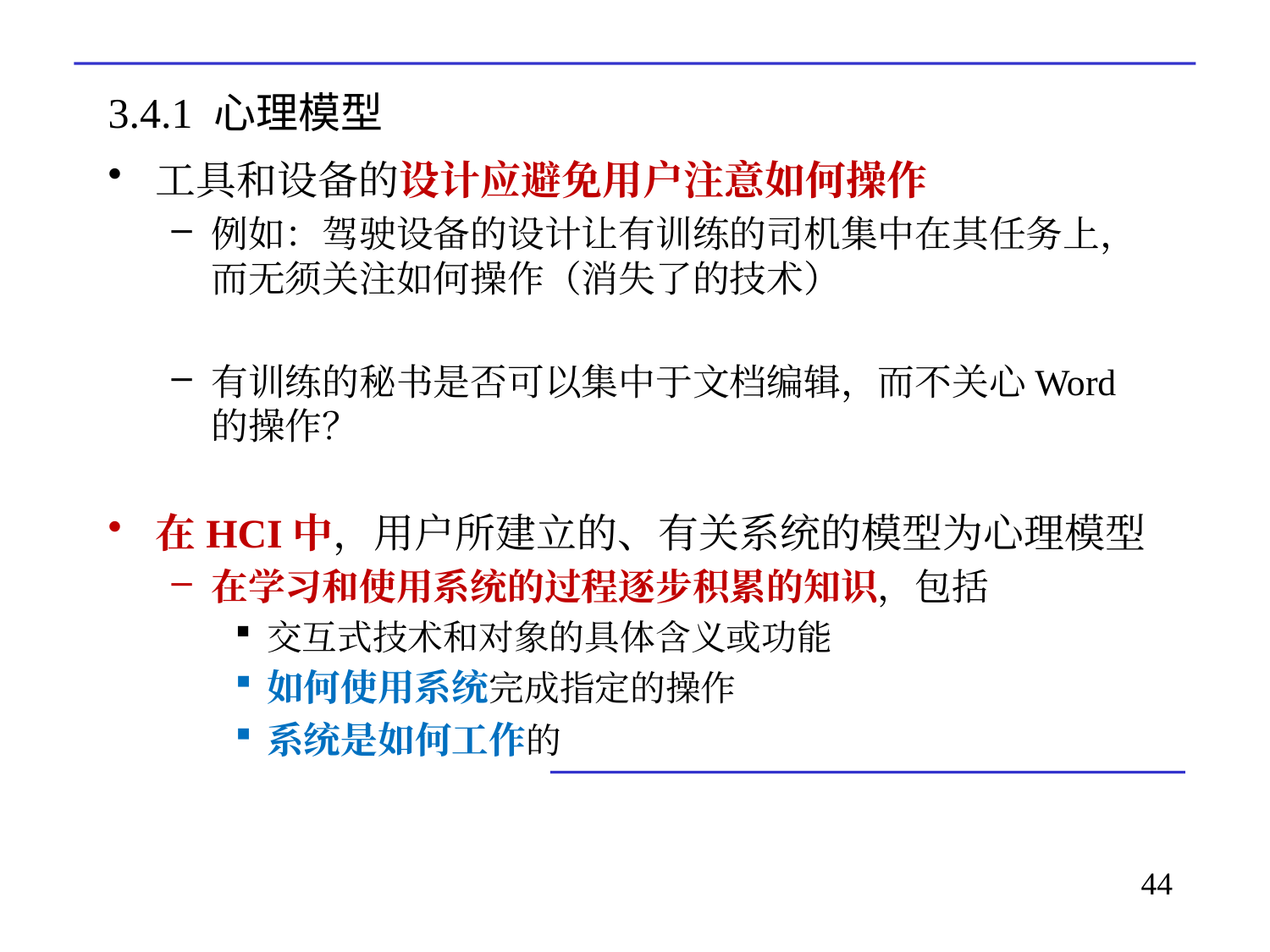

# 3.4.1 心理模型
工具和设备的设计应避免用户注意如何操作
例如：驾驶设备的设计让有训练的司机集中在其任务上，而无须关注如何操作（消失了的技术）

有训练的秘书是否可以集中于文档编辑，而不关心Word的操作？

在HCI中，用户所建立的、有关系统的模型为心理模型
在学习和使用系统的过程逐步积累的知识，包括
交互式技术和对象的具体含义或功能
如何使用系统完成指定的操作
系统是如何工作的
44